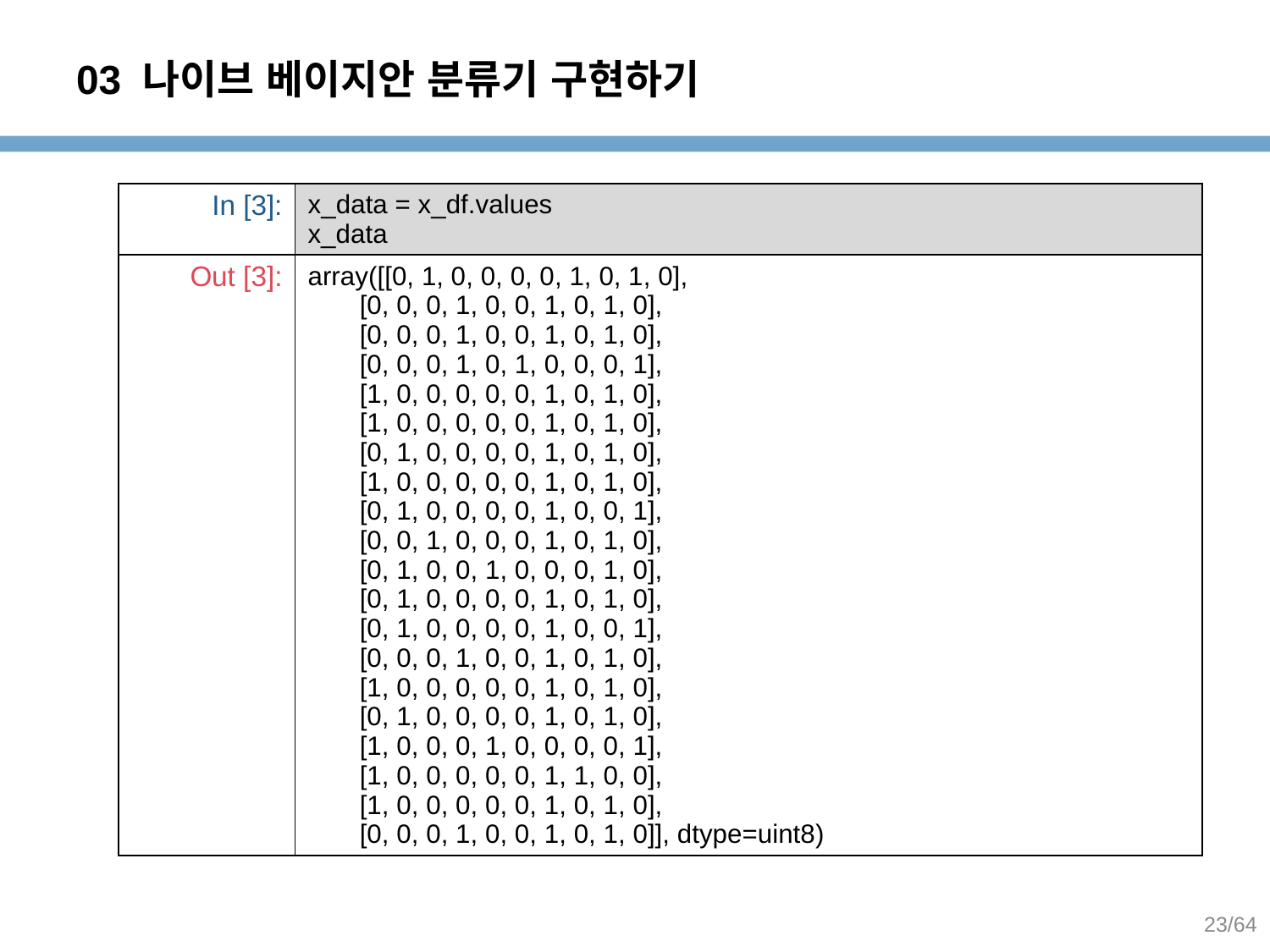

# 03 나이브 베이지안 분류기 구현하기
| In [3]: | x\_data = x\_df.values x\_data |
| --- | --- |
| Out [3]: | array([[0, 1, 0, 0, 0, 0, 1, 0, 1, 0], [0, 0, 0, 1, 0, 0, 1, 0, 1, 0], [0, 0, 0, 1, 0, 0, 1, 0, 1, 0], [0, 0, 0, 1, 0, 1, 0, 0, 0, 1], [1, 0, 0, 0, 0, 0, 1, 0, 1, 0], [1, 0, 0, 0, 0, 0, 1, 0, 1, 0], [0, 1, 0, 0, 0, 0, 1, 0, 1, 0], [1, 0, 0, 0, 0, 0, 1, 0, 1, 0], [0, 1, 0, 0, 0, 0, 1, 0, 0, 1], [0, 0, 1, 0, 0, 0, 1, 0, 1, 0], [0, 1, 0, 0, 1, 0, 0, 0, 1, 0], [0, 1, 0, 0, 0, 0, 1, 0, 1, 0], [0, 1, 0, 0, 0, 0, 1, 0, 0, 1], [0, 0, 0, 1, 0, 0, 1, 0, 1, 0], [1, 0, 0, 0, 0, 0, 1, 0, 1, 0], [0, 1, 0, 0, 0, 0, 1, 0, 1, 0], [1, 0, 0, 0, 1, 0, 0, 0, 0, 1], [1, 0, 0, 0, 0, 0, 1, 1, 0, 0], [1, 0, 0, 0, 0, 0, 1, 0, 1, 0], [0, 0, 0, 1, 0, 0, 1, 0, 1, 0]], dtype=uint8) |
23/64